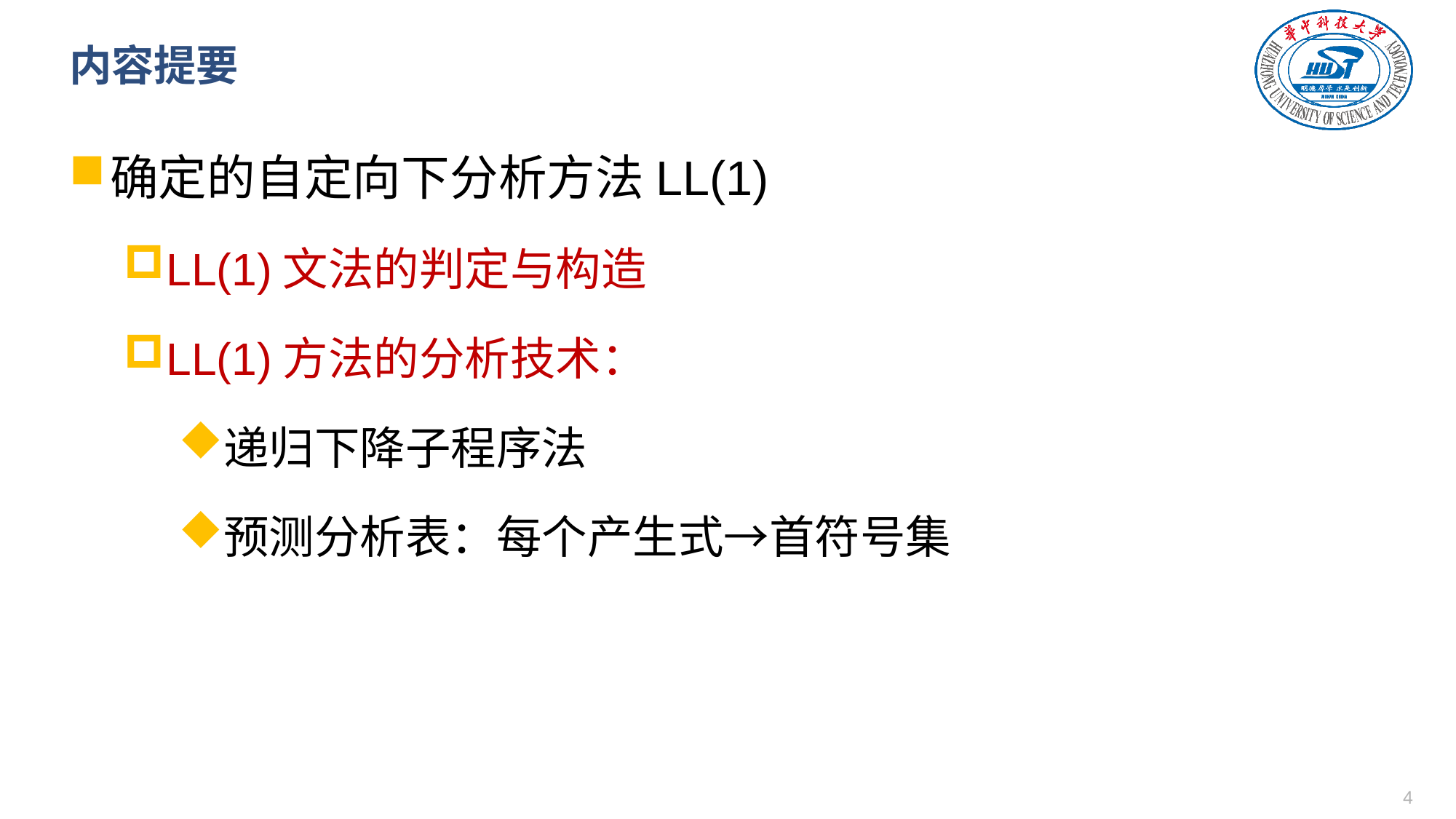

# 内容提要
确定的自定向下分析方法LL(1)
LL(1)文法的判定与构造
LL(1)方法的分析技术：
递归下降子程序法
预测分析表：每个产生式→首符号集

4